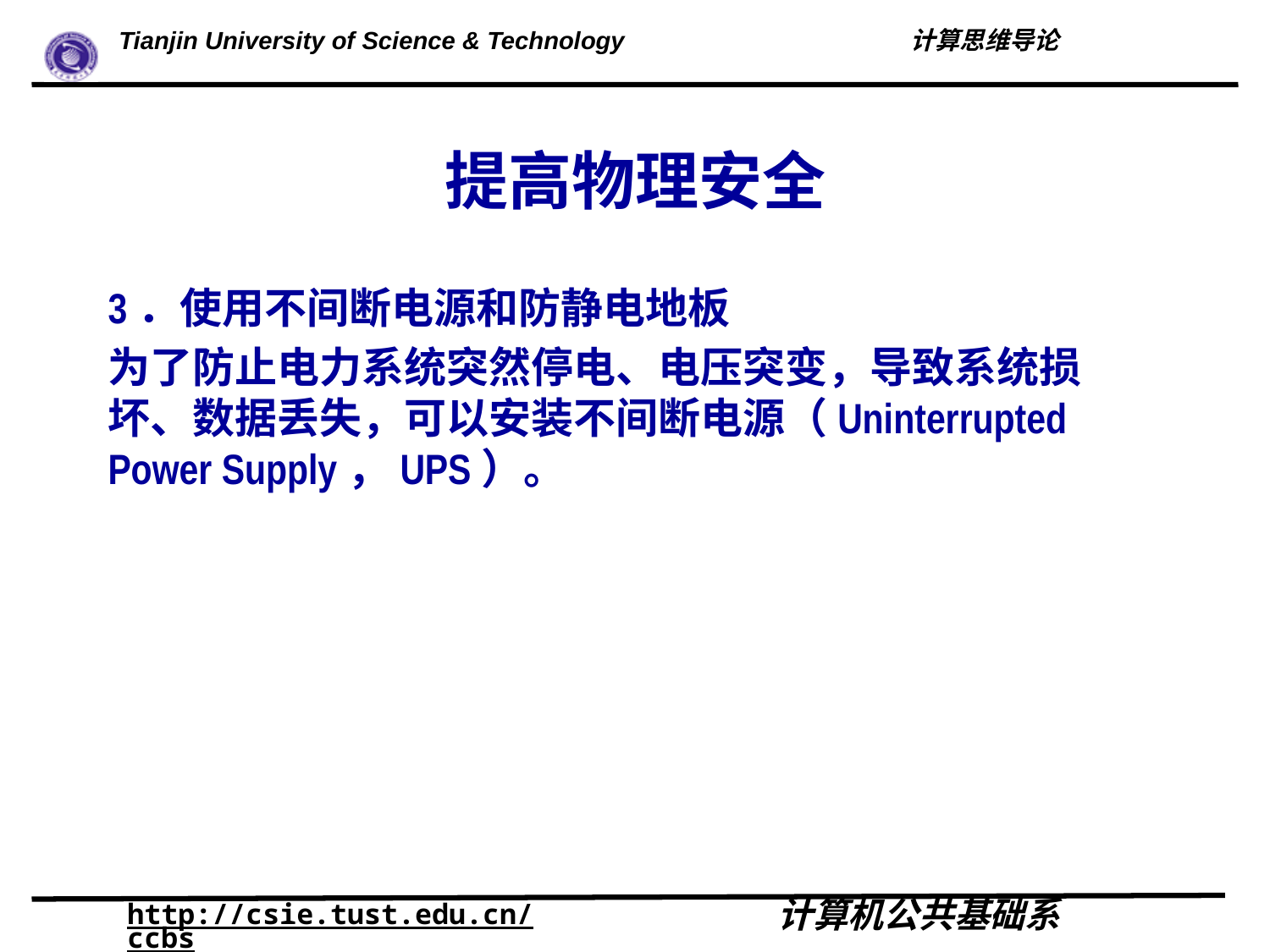

# 提高物理安全
3．使用不间断电源和防静电地板
为了防止电力系统突然停电、电压突变，导致系统损坏、数据丢失，可以安装不间断电源（Uninterrupted Power Supply，UPS）。